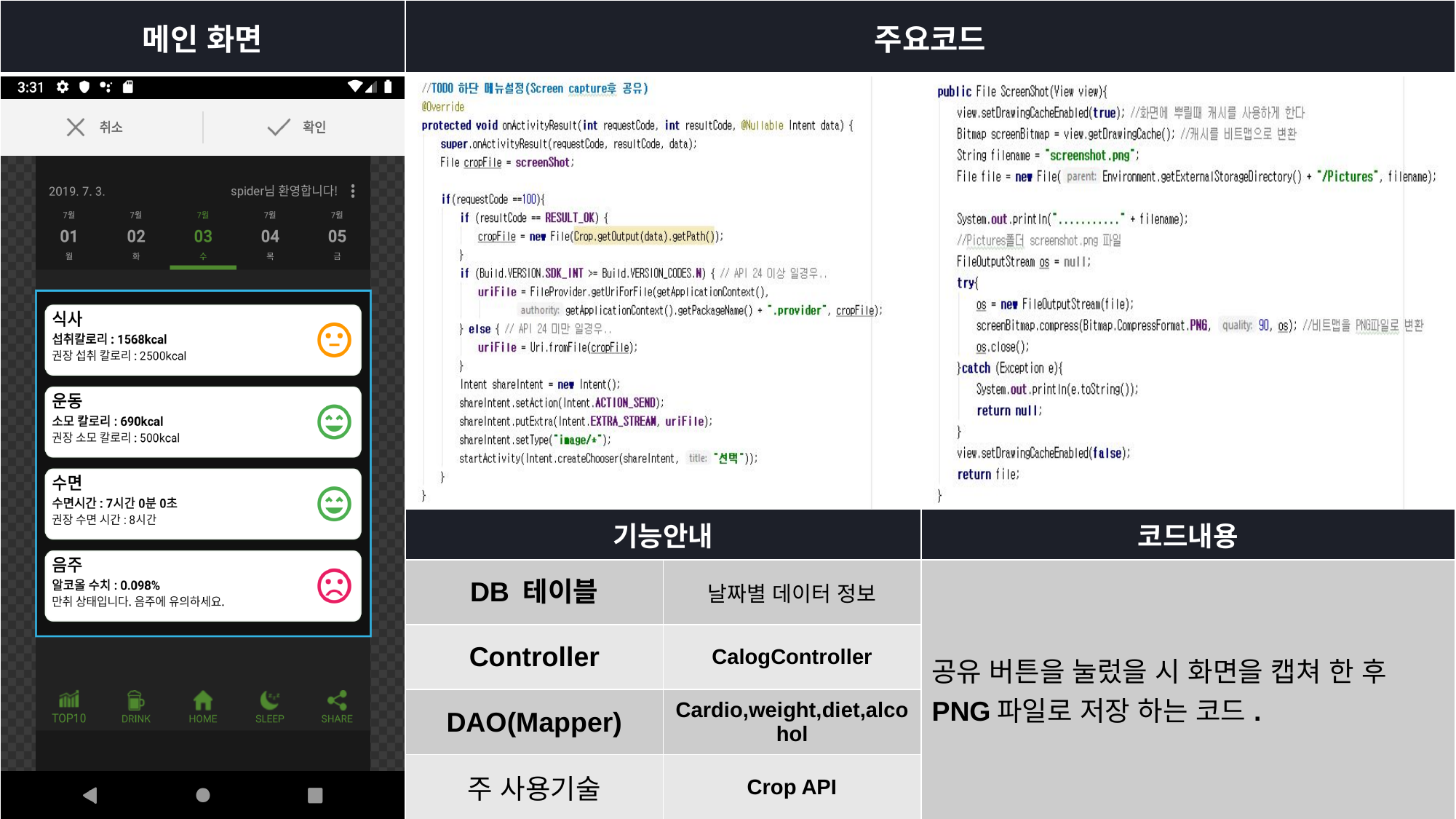

| 메인 화면 | 주요코드 |  |  |
| --- | --- | --- | --- |
|  |  |  |  |
|  | 기능안내 |  | 코드내용 |
|  | DB 테이블 | 날짜별 데이터 정보 | 공유 버튼을 눌렀을 시 화면을 캡쳐 한 후 PNG파일로 저장 하는 코드. |
|  | Controller | CalogController |  |
|  | DAO(Mapper) | Cardio,weight,diet,alcohol |  |
|  | 주 사용기술 | Crop API |  |